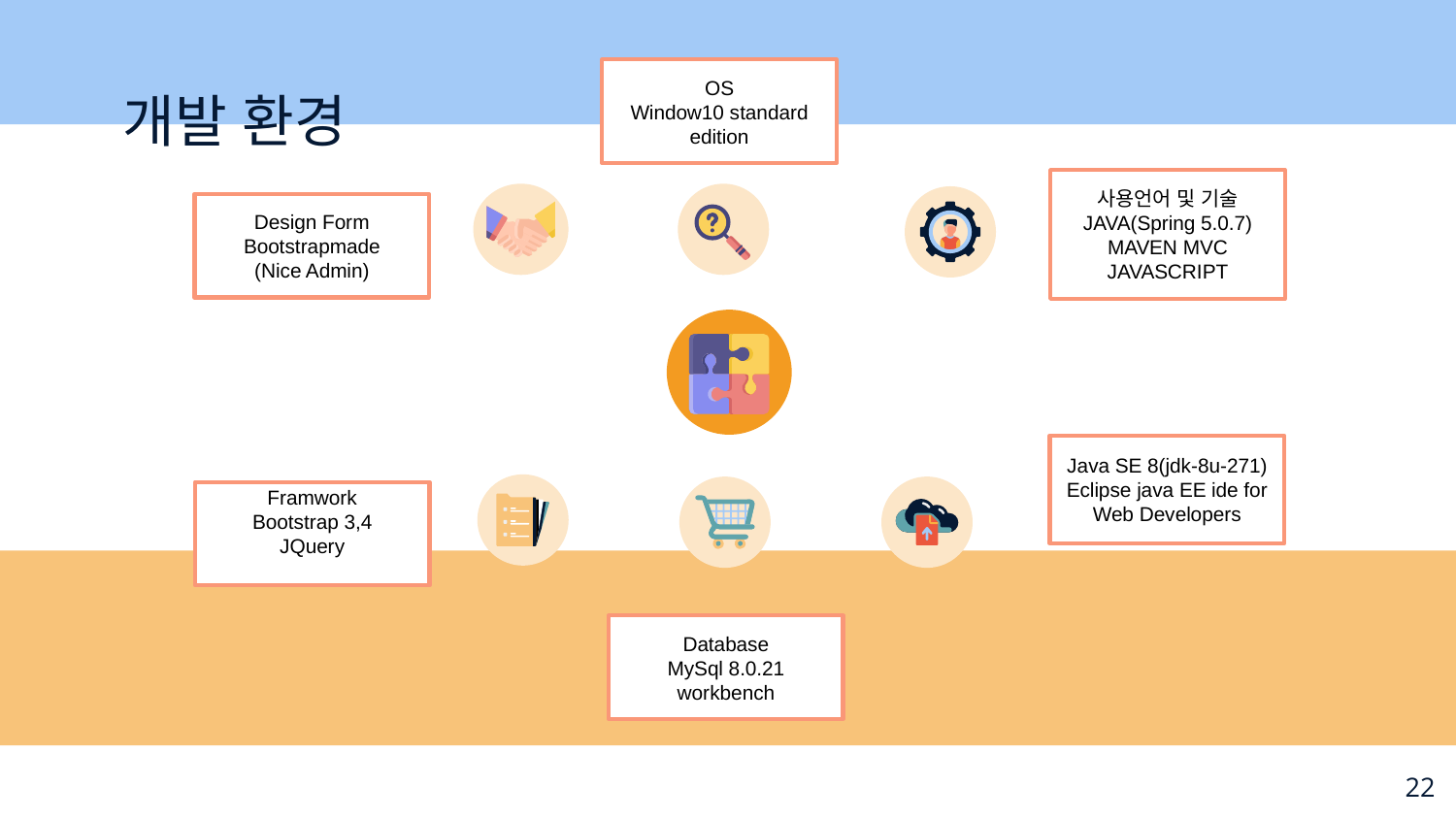

OS
Window10 standard edition
# 개발 환경
사용언어 및 기술
JAVA(Spring 5.0.7)
MAVEN MVC
JAVASCRIPT

Design Form
Bootstrapmade
(Nice Admin)

Java SE 8(jdk-8u-271)
Eclipse java EE ide for
Web Developers

Framwork
Bootstrap 3,4
JQuery
Database
MySql 8.0.21
workbench
22